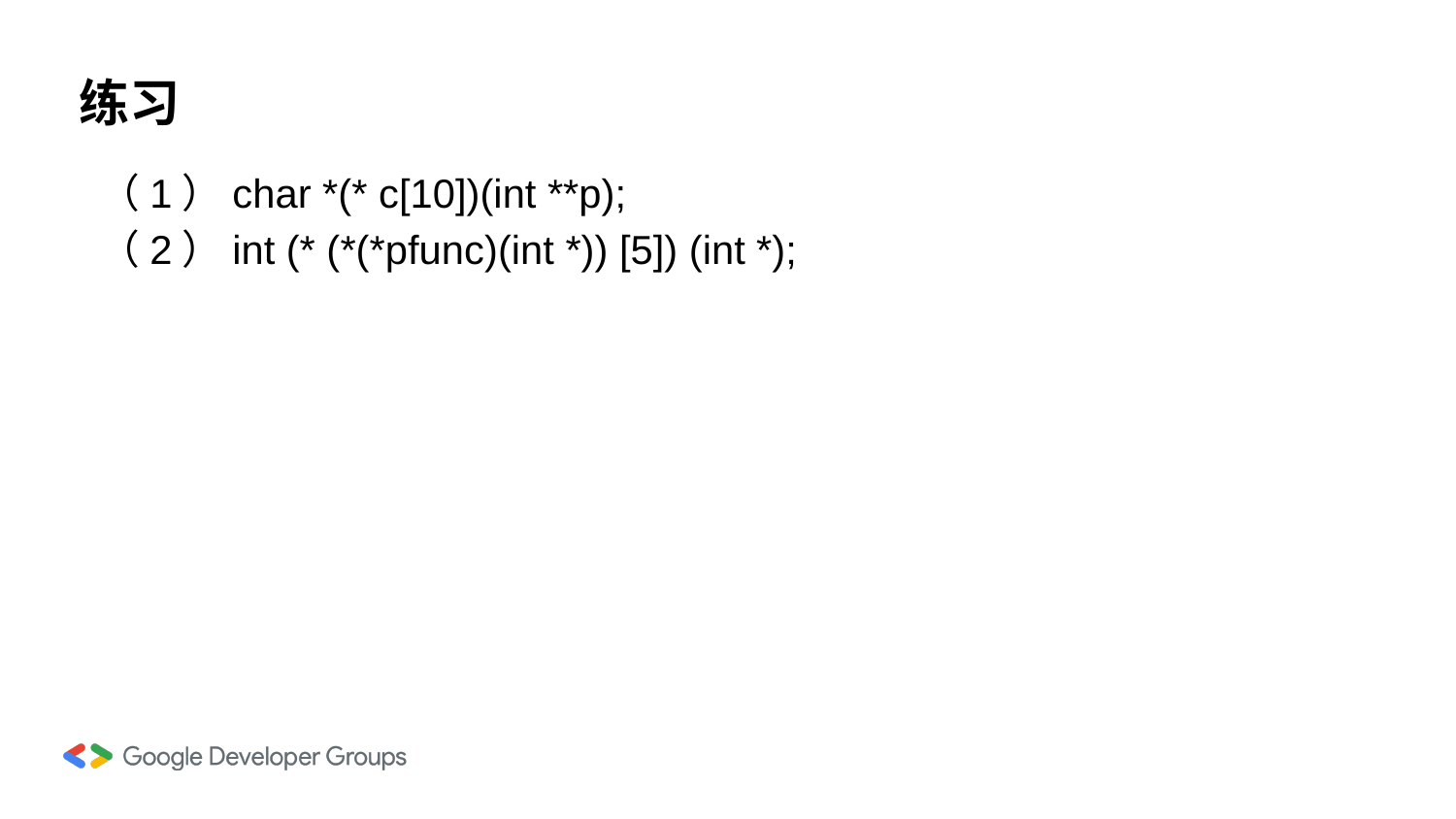

# 练习
（1）char *(* c[10])(int **p);
（2）int (* (*(*pfunc)(int *)) [5]) (int *);